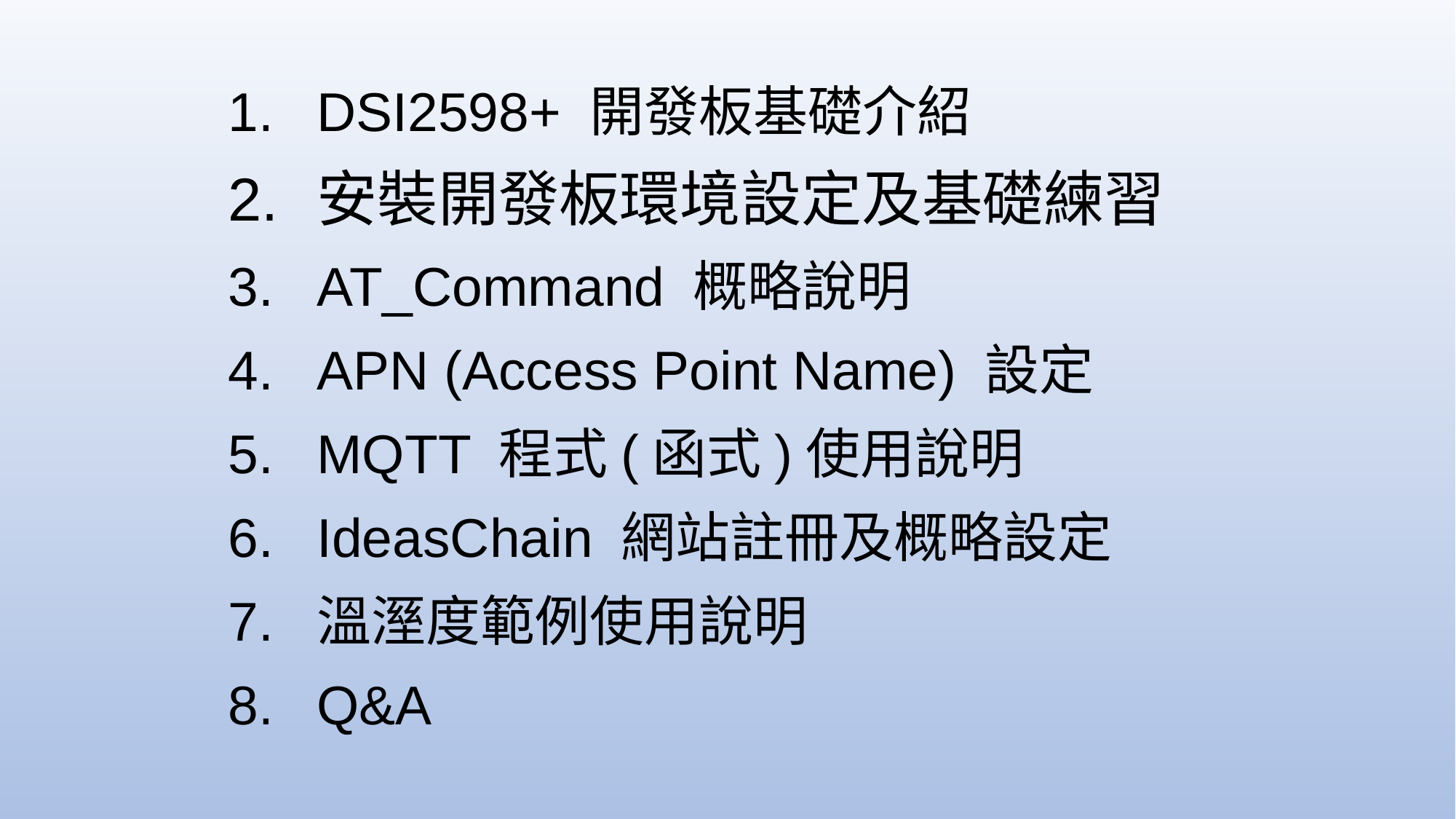

DSI2598+ 開發板基礎介紹
安裝開發板環境設定及基礎練習
AT_Command 概略說明
APN (Access Point Name) 設定
MQTT 程式(函式)使用說明
IdeasChain 網站註冊及概略設定
溫溼度範例使用說明
Q&A